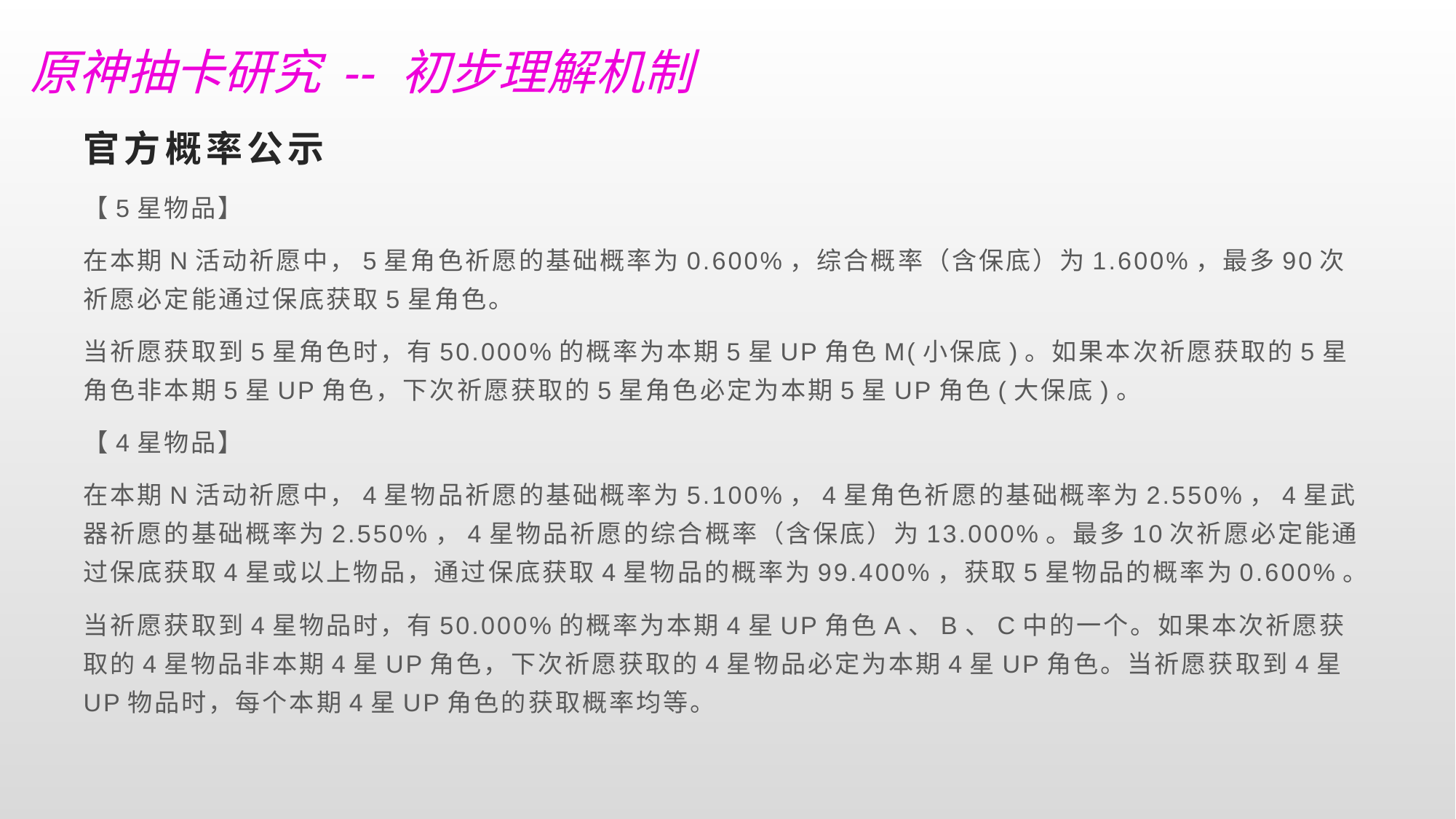

原神抽卡研究 -- 初步理解机制
# 官方概率公示
【5星物品】
在本期N活动祈愿中，5星角色祈愿的基础概率为0.600%，综合概率（含保底）为1.600%，最多90次祈愿必定能通过保底获取5星角色。
当祈愿获取到5星角色时，有50.000%的概率为本期5星UP角色M(小保底)。如果本次祈愿获取的5星角色非本期5星UP角色，下次祈愿获取的5星角色必定为本期5星UP角色(大保底)。
【4星物品】
在本期N活动祈愿中，4星物品祈愿的基础概率为5.100%，4星角色祈愿的基础概率为2.550%，4星武器祈愿的基础概率为2.550%，4星物品祈愿的综合概率（含保底）为13.000%。最多10次祈愿必定能通过保底获取4星或以上物品，通过保底获取4星物品的概率为99.400%，获取5星物品的概率为0.600%。
当祈愿获取到4星物品时，有50.000%的概率为本期4星UP角色A、B、C中的一个。如果本次祈愿获取的4星物品非本期4星UP角色，下次祈愿获取的4星物品必定为本期4星UP角色。当祈愿获取到4星UP物品时，每个本期4星UP角色的获取概率均等。